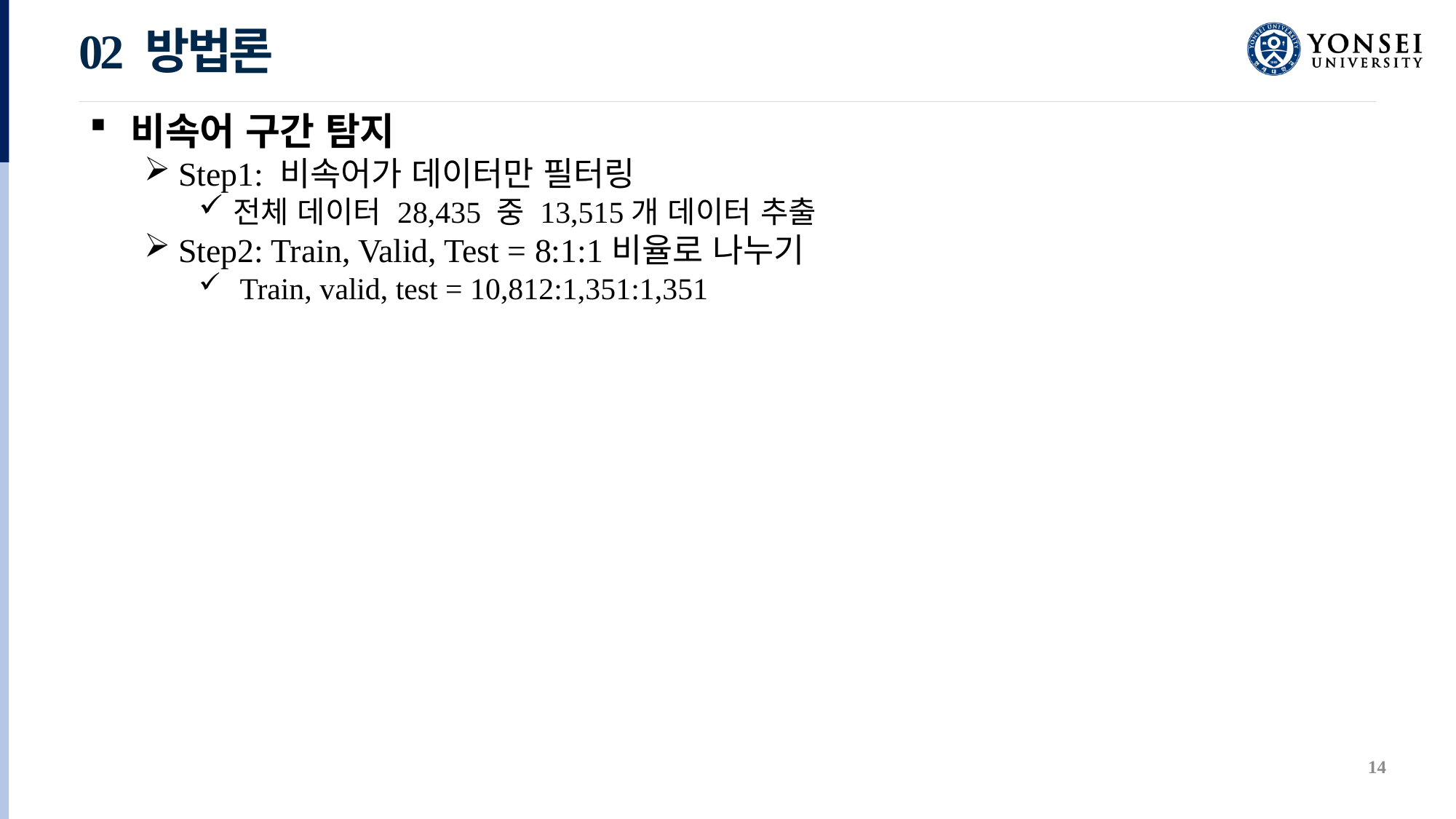

02 방법론
비속어 구간 탐지
Step1: 비속어가 데이터만 필터링
전체 데이터 28,435 중 13,515개 데이터 추출
Step2: Train, Valid, Test = 8:1:1비율로 나누기
 Train, valid, test = 10,812:1,351:1,351
14